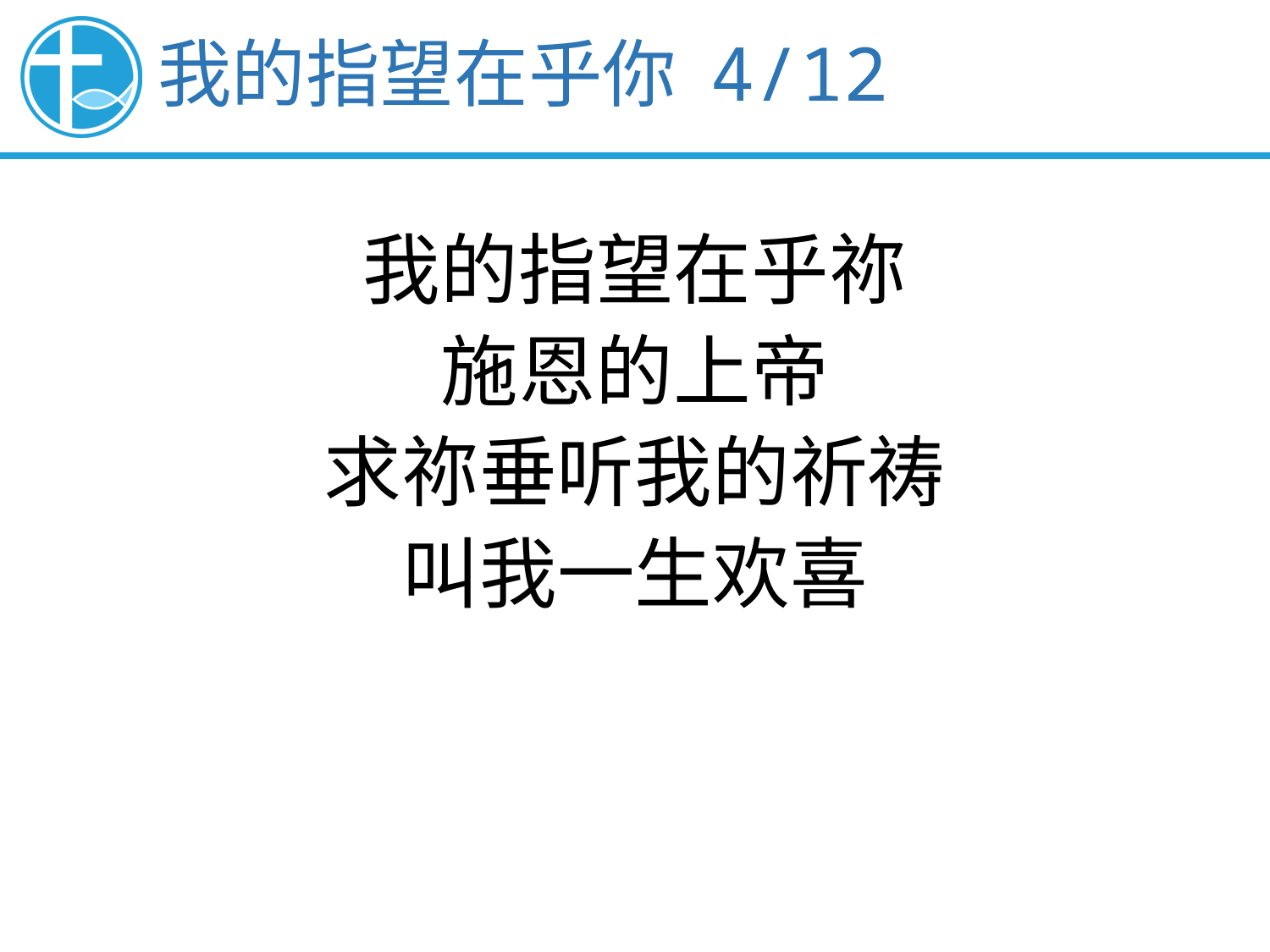

我的指望在乎你 4/12
我的指望在乎祢
施恩的上帝
求祢垂听我的祈祷
叫我一生欢喜